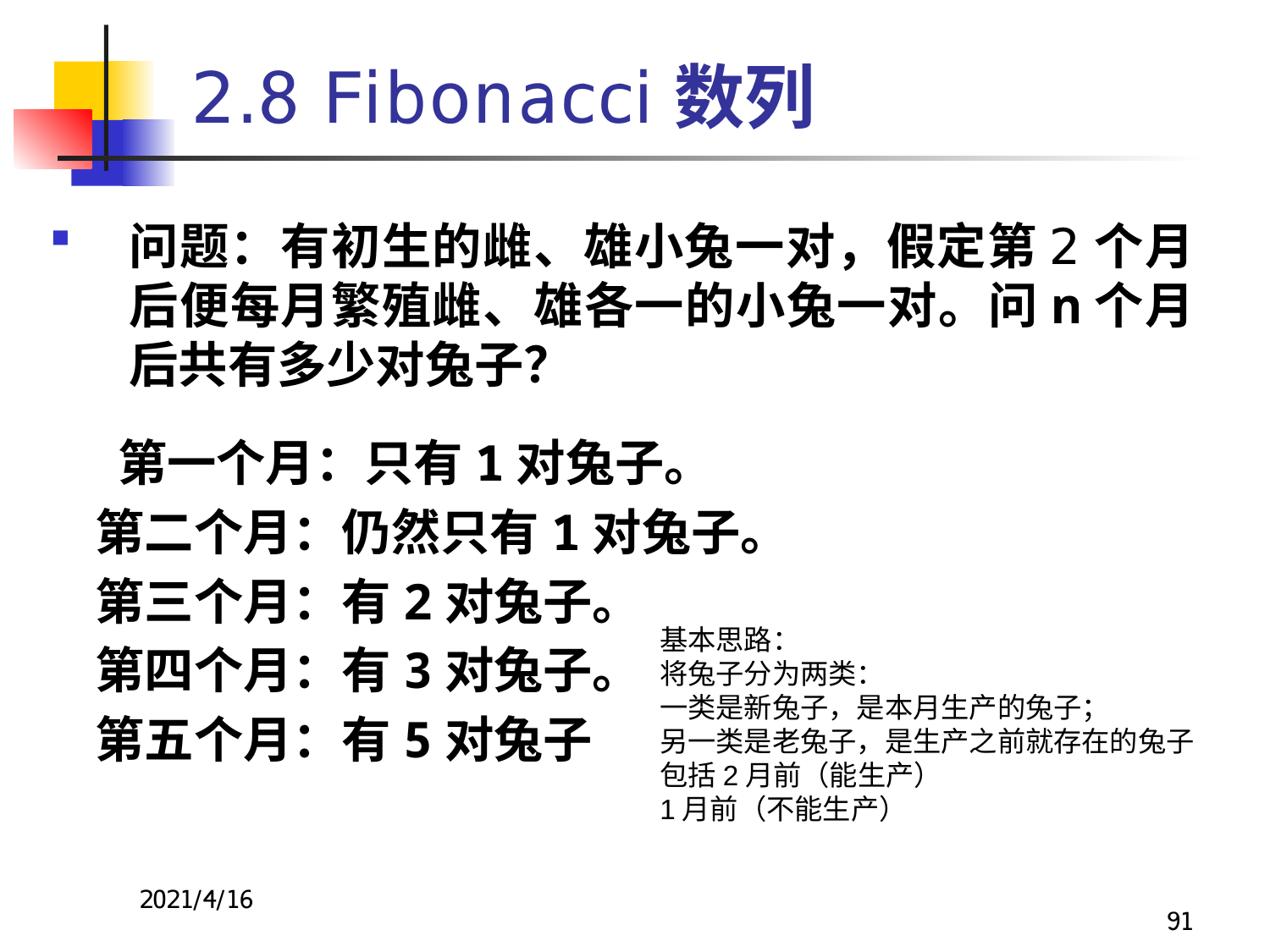

# 2.8 Fibonacci数列
问题：有初生的雌、雄小兔一对，假定第2个月后便每月繁殖雌、雄各一的小兔一对。问n个月后共有多少对兔子？

     第一个月：只有1对兔子。
   第二个月：仍然只有1对兔子。
   第三个月：有2对兔子。
   第四个月：有3对兔子。
   第五个月：有5对兔子

基本思路：
将兔子分为两类：
一类是新兔子，是本月生产的兔子；
另一类是老兔子，是生产之前就存在的兔子
包括2月前（能生产）
1月前（不能生产）
2021/4/16
91